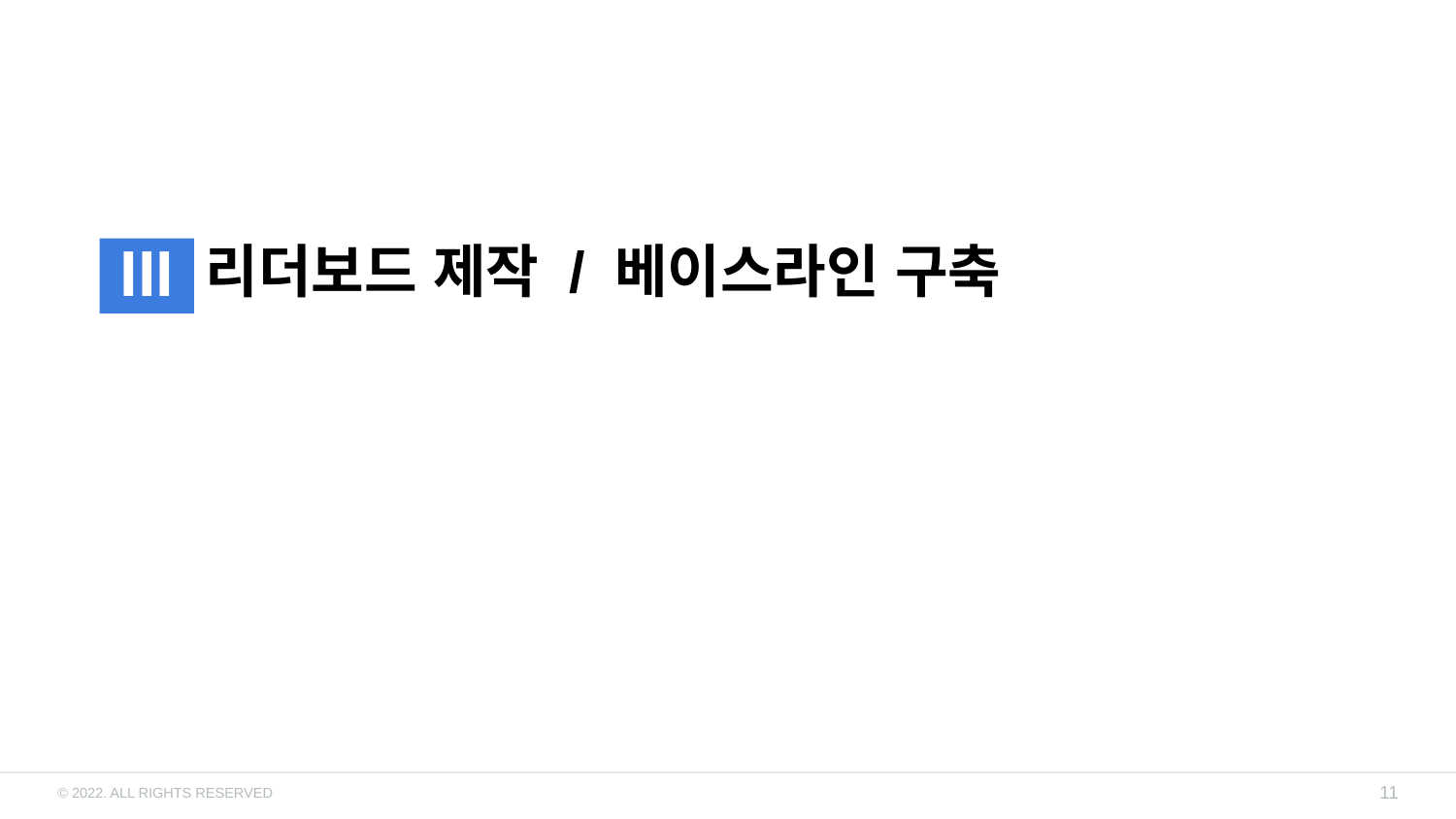

# 리더보드 제작 / 베이스라인 구축
III
11
© 2022. ALL RIGHTS RESERVED